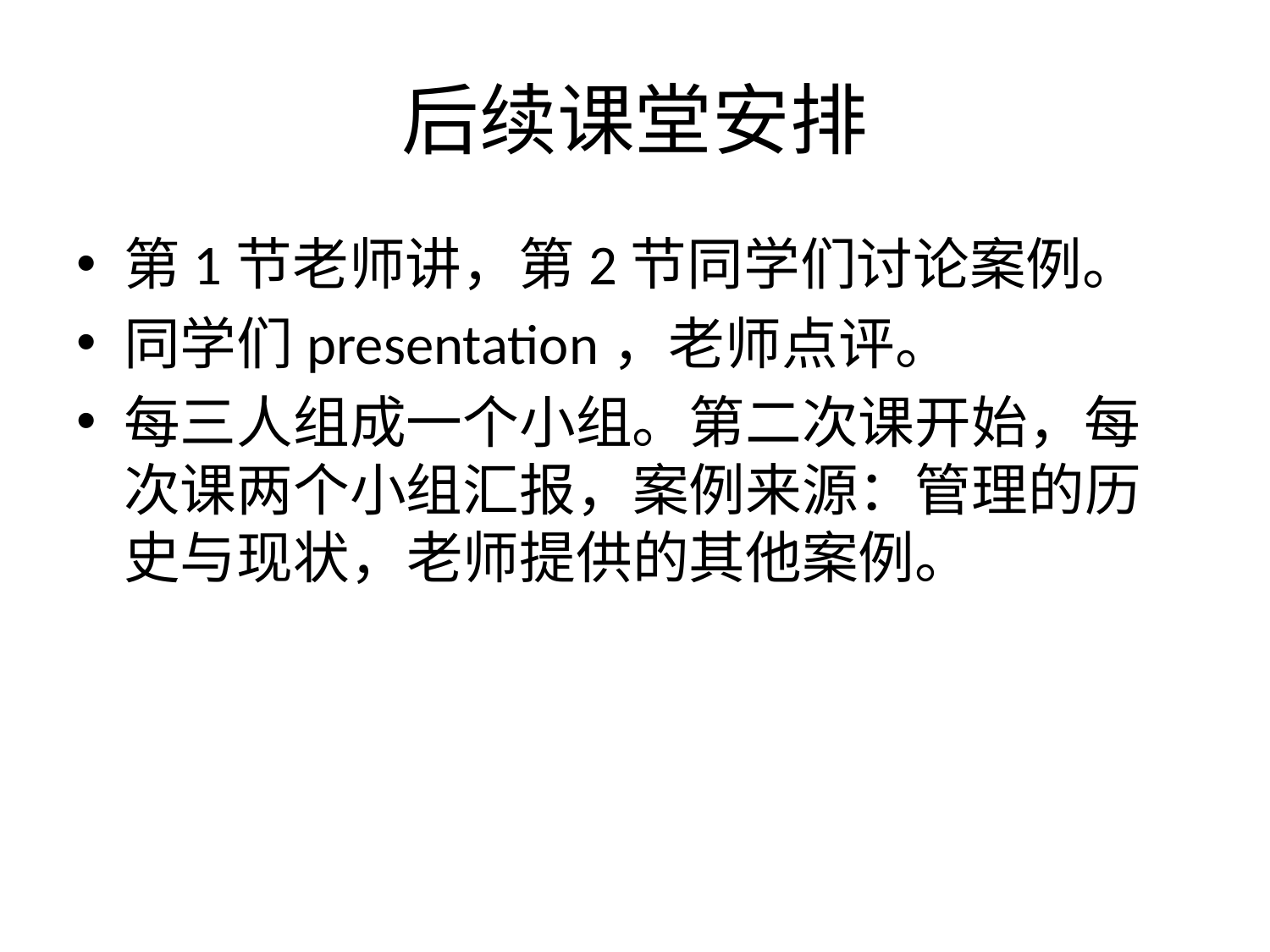

# 后续课堂安排
第1节老师讲，第2节同学们讨论案例。
同学们presentation，老师点评。
每三人组成一个小组。第二次课开始，每次课两个小组汇报，案例来源：管理的历史与现状，老师提供的其他案例。